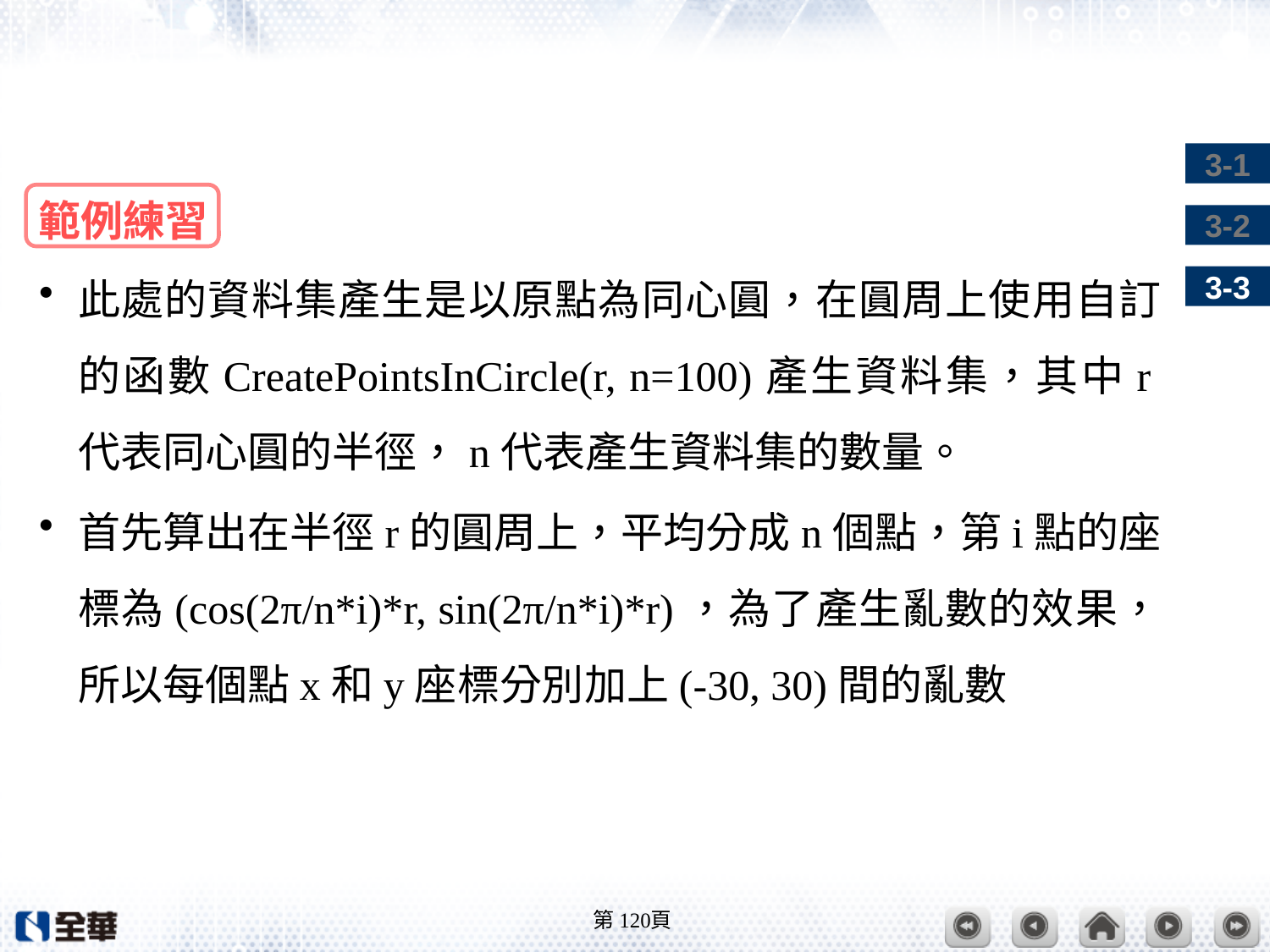

#

範例練習
此處的資料集產生是以原點為同心圓，在圓周上使用自訂的函數CreatePointsInCircle(r, n=100)產生資料集，其中r代表同心圓的半徑，n代表產生資料集的數量。
首先算出在半徑r的圓周上，平均分成n個點，第i點的座標為(cos(2π/n*i)*r, sin(2π/n*i)*r)，為了產生亂數的效果，所以每個點x和y座標分別加上(-30, 30)間的亂數